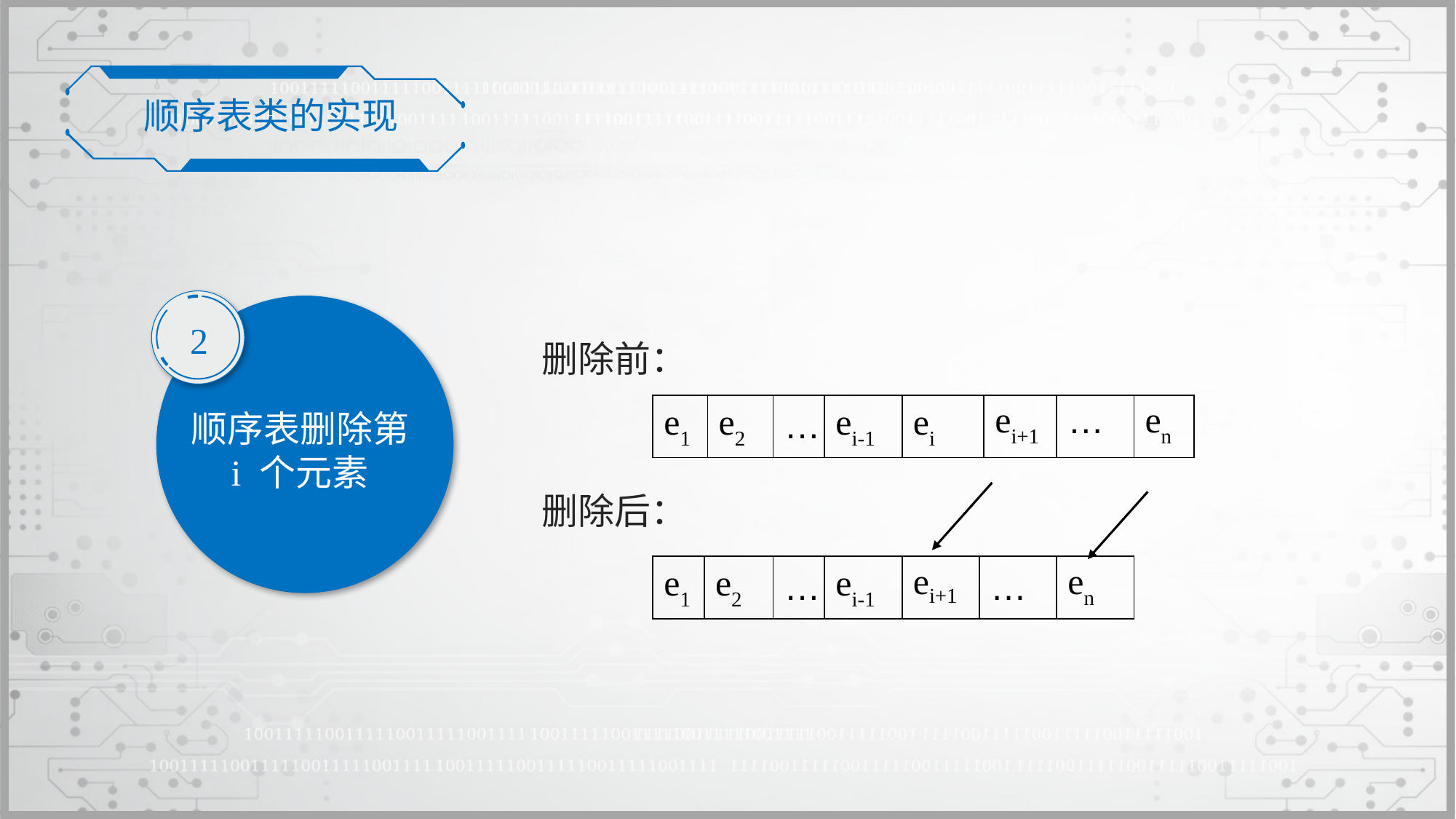

顺序表类的实现

2

顺序表删除第 i 个元素
删除前：
| e1 | e2 | … | ei-1 | ei | ei+1 | … | en |
| --- | --- | --- | --- | --- | --- | --- | --- |

删除后：

| e1 | e2 | … | ei-1 | ei+1 | … | en |
| --- | --- | --- | --- | --- | --- | --- |